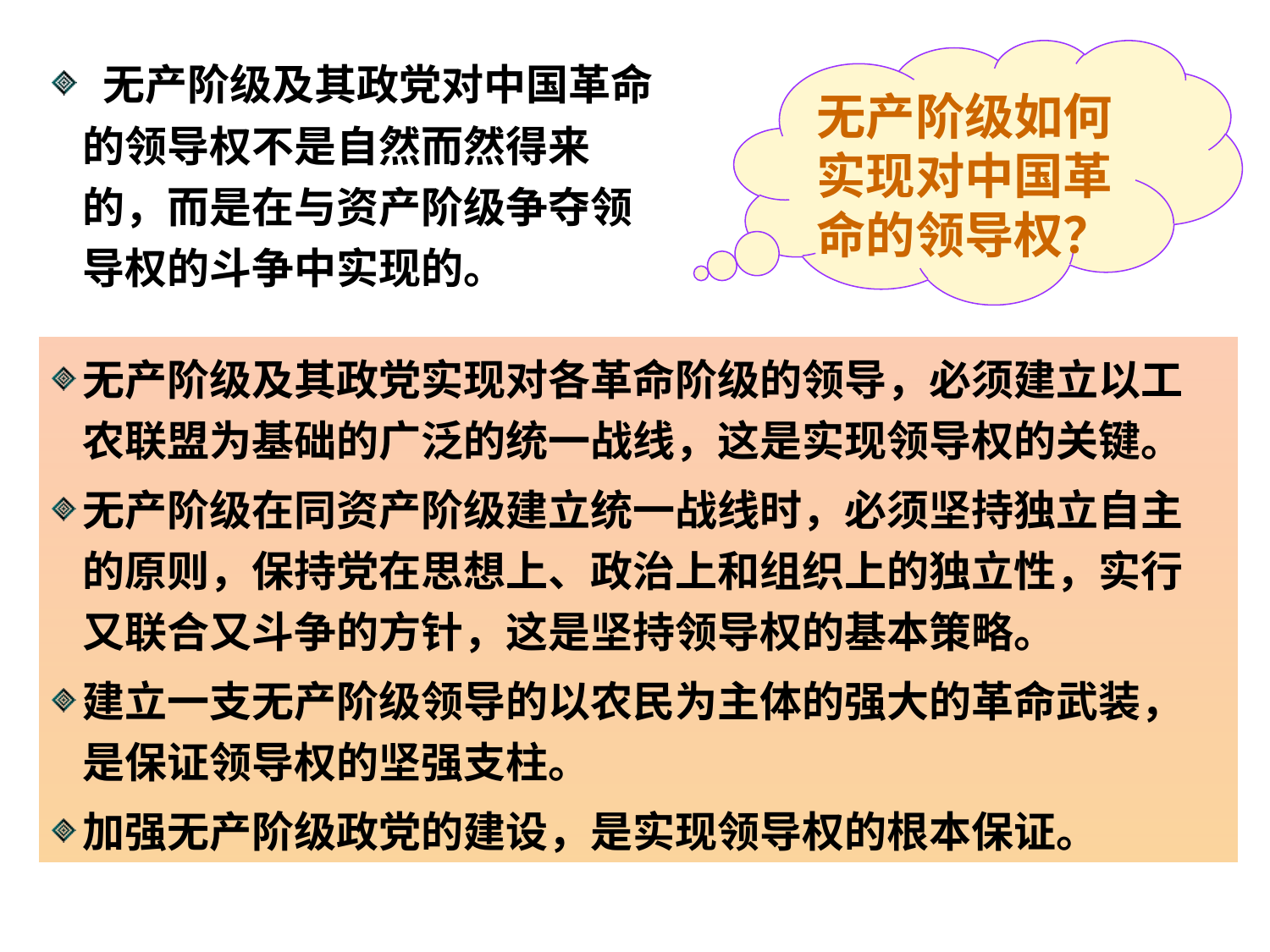

无产阶级及其政党对中国革命的领导权不是自然而然得来的，而是在与资产阶级争夺领导权的斗争中实现的。
无产阶级如何实现对中国革命的领导权？
无产阶级及其政党实现对各革命阶级的领导，必须建立以工农联盟为基础的广泛的统一战线，这是实现领导权的关键。
无产阶级在同资产阶级建立统一战线时，必须坚持独立自主的原则，保持党在思想上、政治上和组织上的独立性，实行又联合又斗争的方针，这是坚持领导权的基本策略。
建立一支无产阶级领导的以农民为主体的强大的革命武装，是保证领导权的坚强支柱。
加强无产阶级政党的建设，是实现领导权的根本保证。